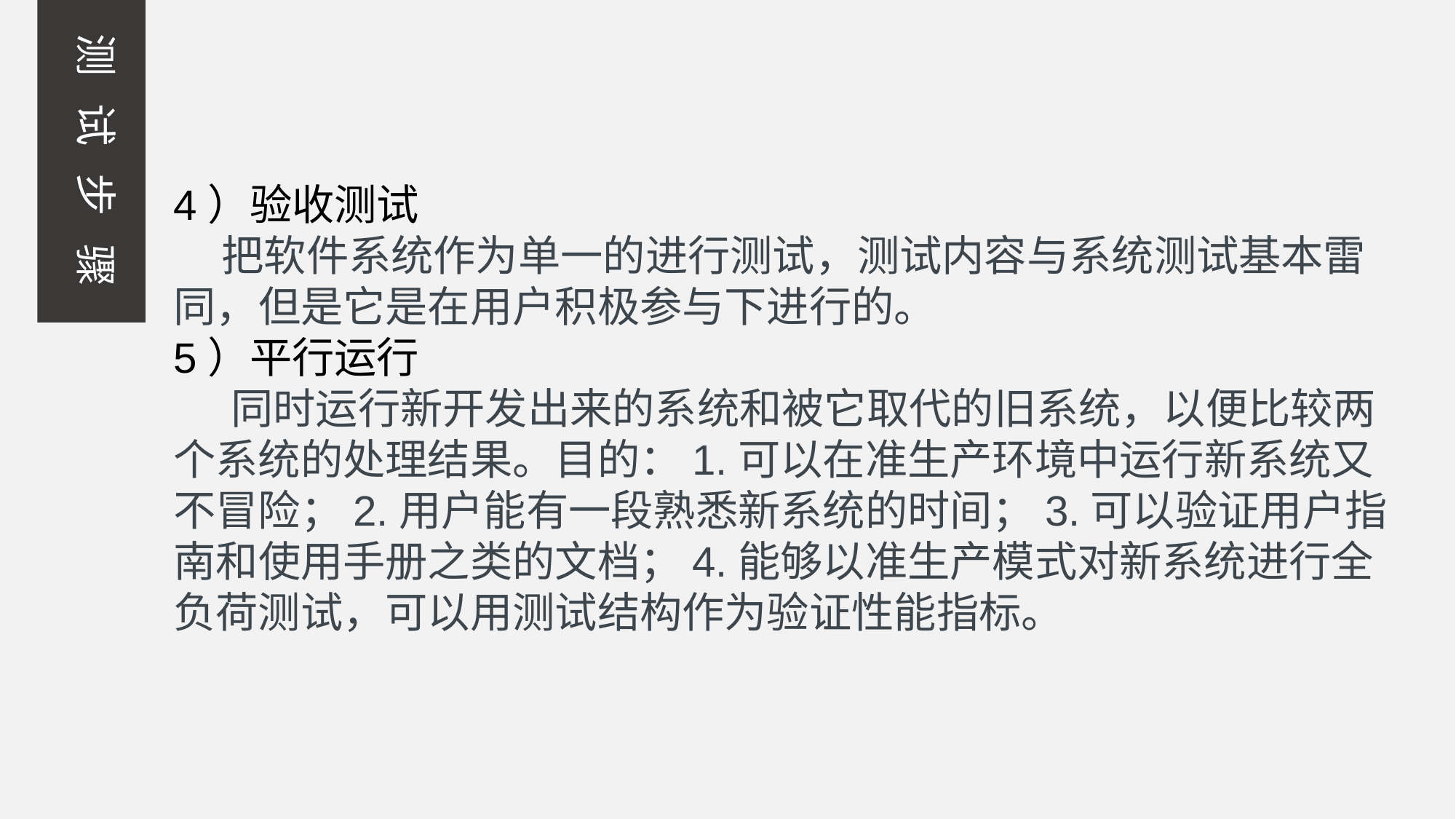

测 试 步 骤
4）验收测试
    把软件系统作为单一的进行测试，测试内容与系统测试基本雷同，但是它是在用户积极参与下进行的。
5）平行运行
     同时运行新开发出来的系统和被它取代的旧系统，以便比较两个系统的处理结果。目的：1.可以在准生产环境中运行新系统又不冒险；2.用户能有一段熟悉新系统的时间；3.可以验证用户指南和使用手册之类的文档；4.能够以准生产模式对新系统进行全负荷测试，可以用测试结构作为验证性能指标。